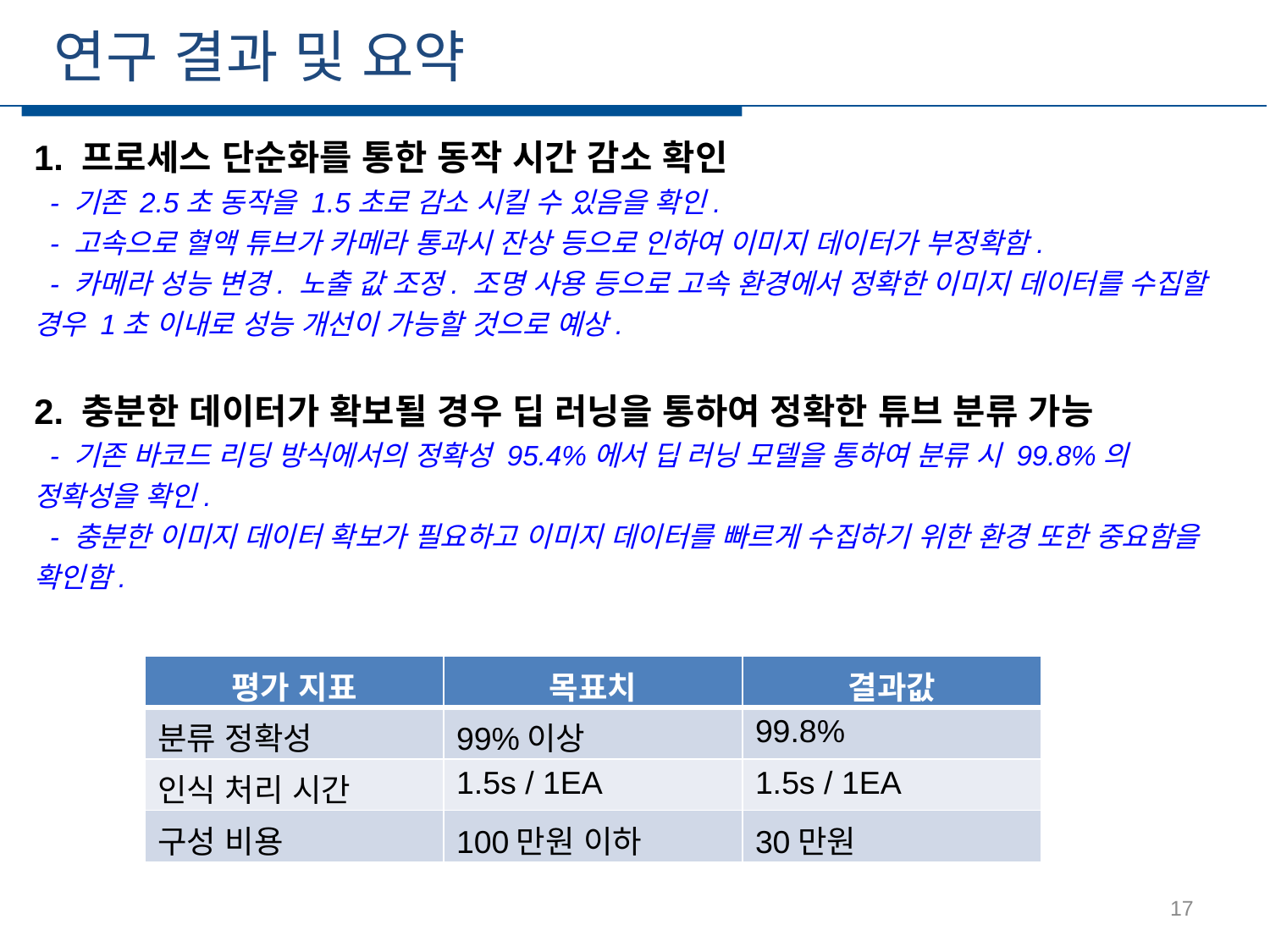

연구 결과 및 요약

1. 프로세스 단순화를 통한 동작 시간 감소 확인
  - 기존 2.5초 동작을 1.5초로 감소 시킬 수 있음을 확인.
  - 고속으로 혈액 튜브가 카메라 통과시 잔상 등으로 인하여 이미지 데이터가 부정확함.
  - 카메라 성능 변경. 노출 값 조정. 조명 사용 등으로 고속 환경에서 정확한 이미지 데이터를 수집할 경우 1초 이내로 성능 개선이 가능할 것으로 예상.
2. 충분한 데이터가 확보될 경우 딥 러닝을 통하여 정확한 튜브 분류 가능
  - 기존 바코드 리딩 방식에서의 정확성 95.4%에서 딥 러닝 모델을 통하여 분류 시 99.8%의 정확성을 확인.
  - 충분한 이미지 데이터 확보가 필요하고 이미지 데이터를 빠르게 수집하기 위한 환경 또한 중요함을 확인함.
| 평가 지표 | 목표치 | 결과값 |
| --- | --- | --- |
| 분류 정확성 | 99%이상 | 99.8% |
| 인식 처리 시간 | 1.5s / 1EA | 1.5s / 1EA |
| 구성 비용 | 100만원 이하 | 30만원 |
17